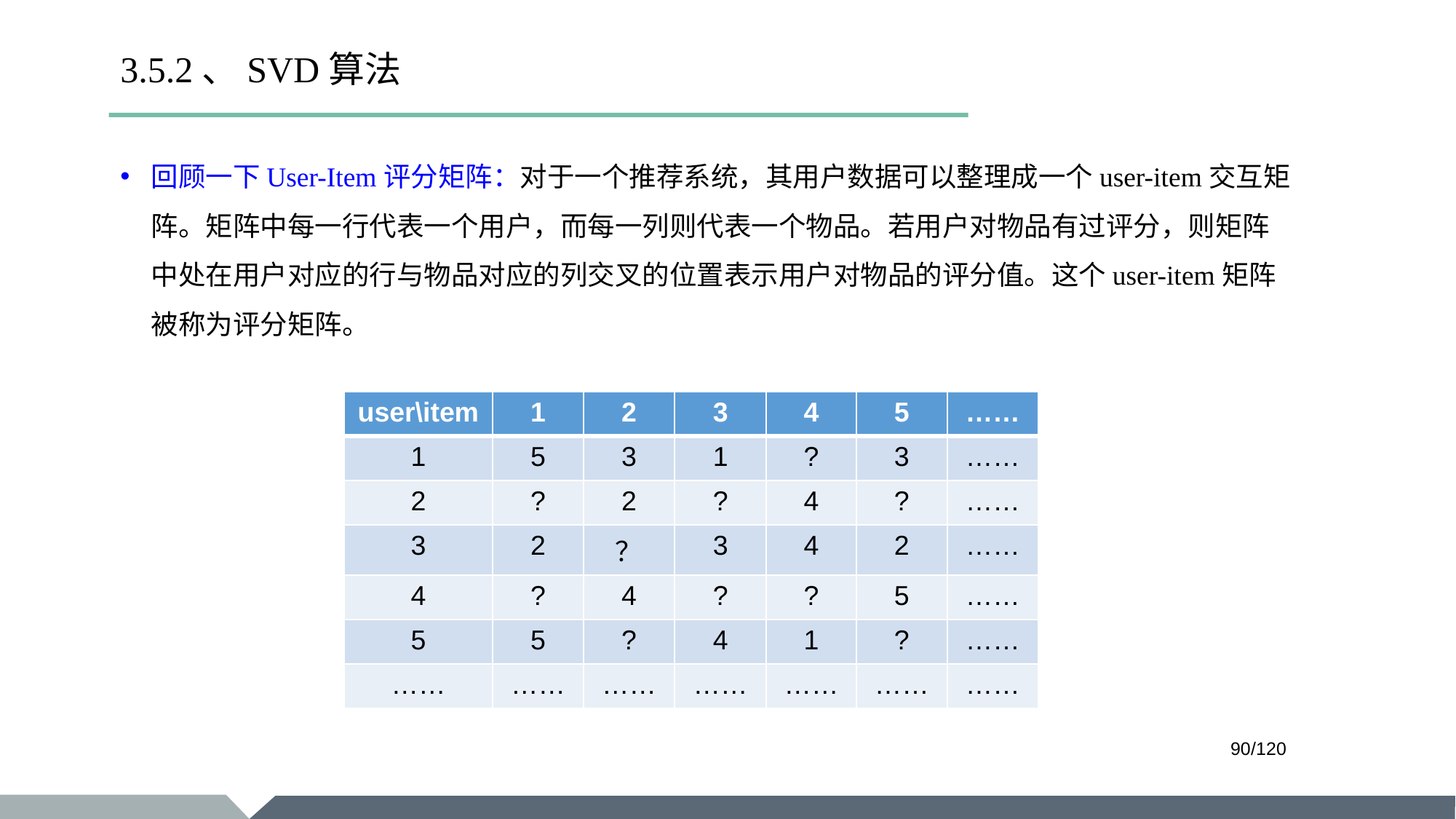

# 3.5.2、SVD算法
回顾一下User-Item评分矩阵：对于一个推荐系统，其用户数据可以整理成一个user-item交互矩阵。矩阵中每一行代表一个用户，而每一列则代表一个物品。若用户对物品有过评分，则矩阵中处在用户对应的行与物品对应的列交叉的位置表示用户对物品的评分值。这个user-item矩阵被称为评分矩阵。

| user\item | 1 | 2 | 3 | 4 | 5 | …… |
| --- | --- | --- | --- | --- | --- | --- |
| 1 | 5 | 3 | 1 | ? | 3 | …… |
| 2 | ? | 2 | ? | 4 | ? | …… |
| 3 | 2 | ？ | 3 | 4 | 2 | …… |
| 4 | ? | 4 | ? | ? | 5 | …… |
| 5 | 5 | ? | 4 | 1 | ? | …… |
| …… | …… | …… | …… | …… | …… | …… |
90/120